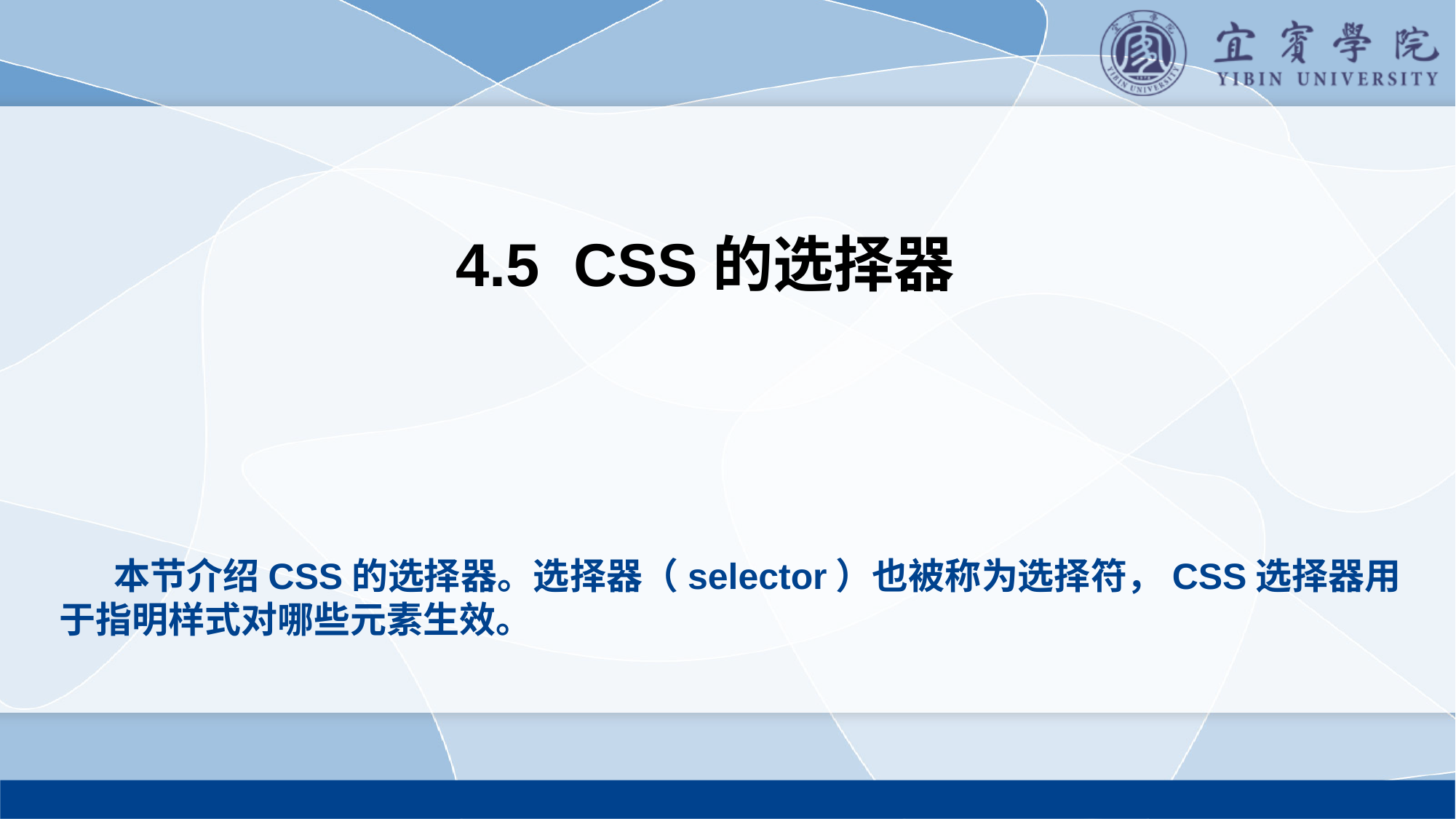

4.5  CSS的选择器
本节介绍CSS的选择器。选择器（selector）也被称为选择符，CSS选择器用于指明样式对哪些元素生效。